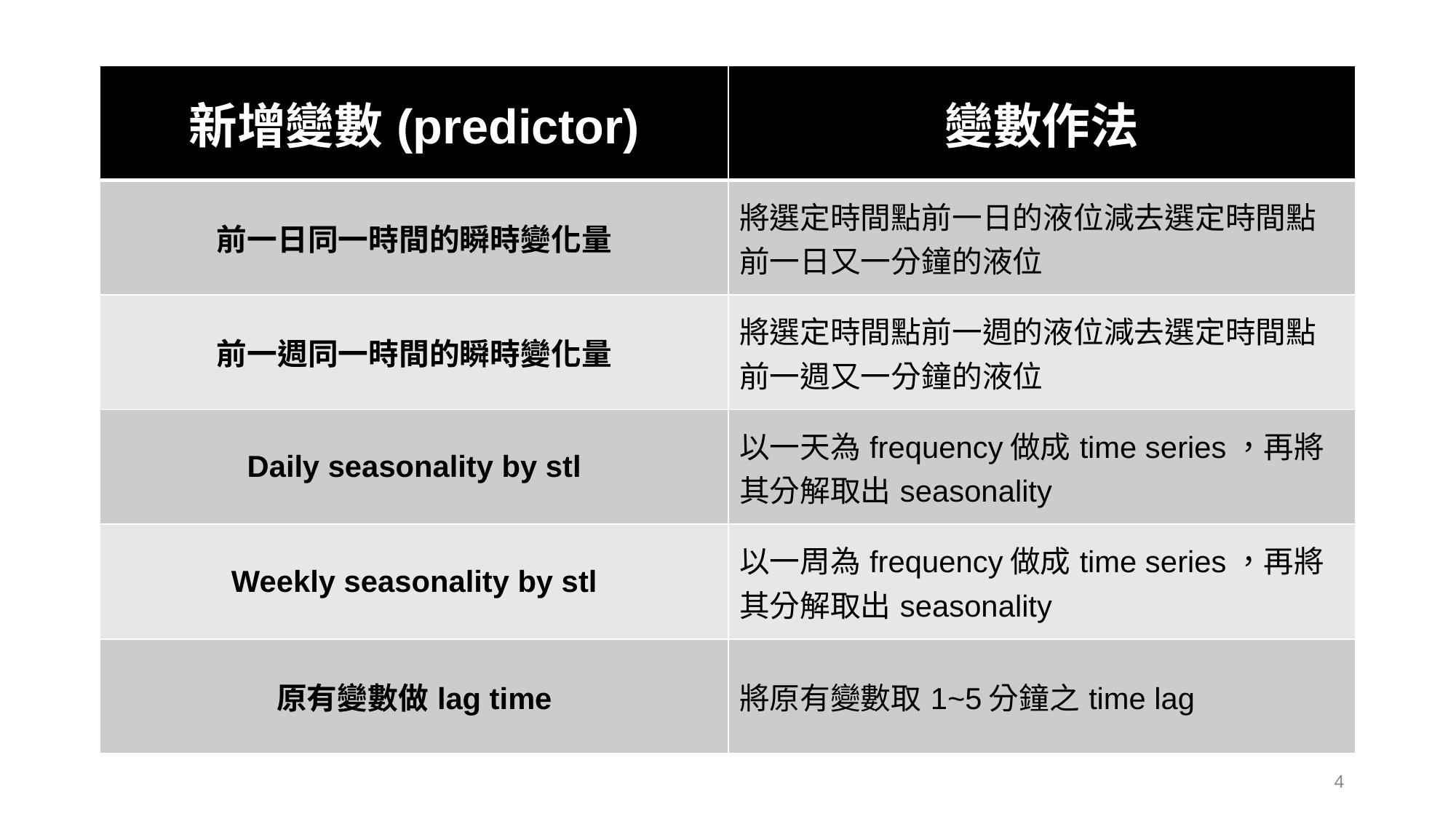

| 新增變數(predictor) | 變數作法 |
| --- | --- |
| 前一日同一時間的瞬時變化量 | 將選定時間點前一日的液位減去選定時間點前一日又一分鐘的液位 |
| 前一週同一時間的瞬時變化量 | 將選定時間點前一週的液位減去選定時間點前一週又一分鐘的液位 |
| Daily seasonality by stl | 以一天為frequency做成time series，再將其分解取出seasonality |
| Weekly seasonality by stl | 以一周為frequency做成time series，再將其分解取出seasonality |
| 原有變數做lag time | 將原有變數取1~5分鐘之time lag |
4